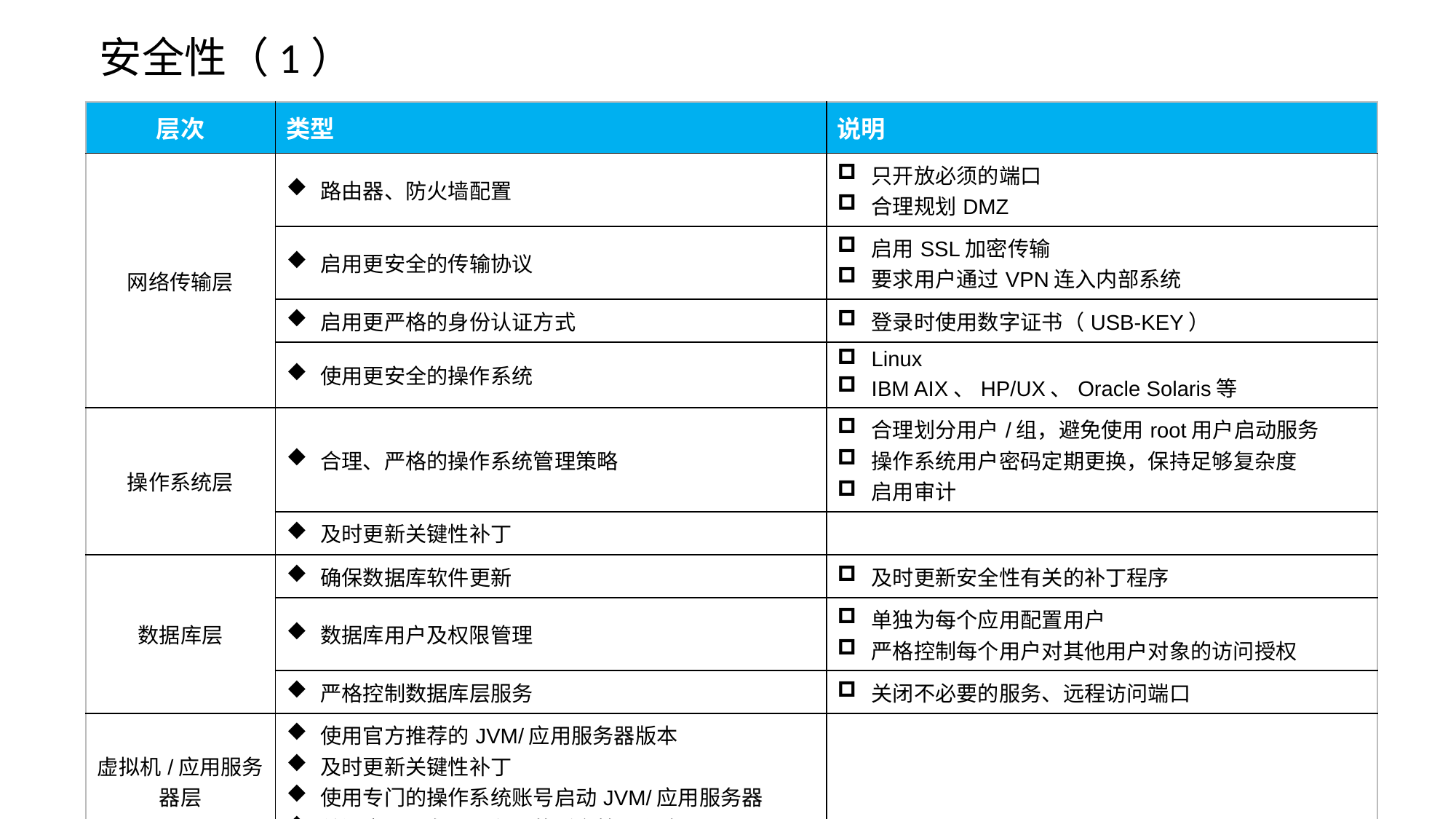

# 安全性（1）
| 层次 | 类型 | 说明 |
| --- | --- | --- |
| 网络传输层 | 路由器、防火墙配置 | 只开放必须的端口 合理规划DMZ |
|  | 启用更安全的传输协议 | 启用SSL加密传输 要求用户通过VPN连入内部系统 |
|  | 启用更严格的身份认证方式 | 登录时使用数字证书（USB-KEY） |
|  | 使用更安全的操作系统 | Linux IBM AIX、HP/UX、Oracle Solaris等 |
| 操作系统层 | 合理、严格的操作系统管理策略 | 合理划分用户/组，避免使用root用户启动服务 操作系统用户密码定期更换，保持足够复杂度 启用审计 |
|  | 及时更新关键性补丁 |  |
| 数据库层 | 确保数据库软件更新 | 及时更新安全性有关的补丁程序 |
|  | 数据库用户及权限管理 | 单独为每个应用配置用户 严格控制每个用户对其他用户对象的访问授权 |
|  | 严格控制数据库层服务 | 关闭不必要的服务、远程访问端口 |
| 虚拟机/应用服务器层 | 使用官方推荐的JVM/应用服务器版本 及时更新关键性补丁 使用专门的操作系统账号启动JVM/应用服务器 关闭应用服务器不必要的后台管理程序及账号 |  |